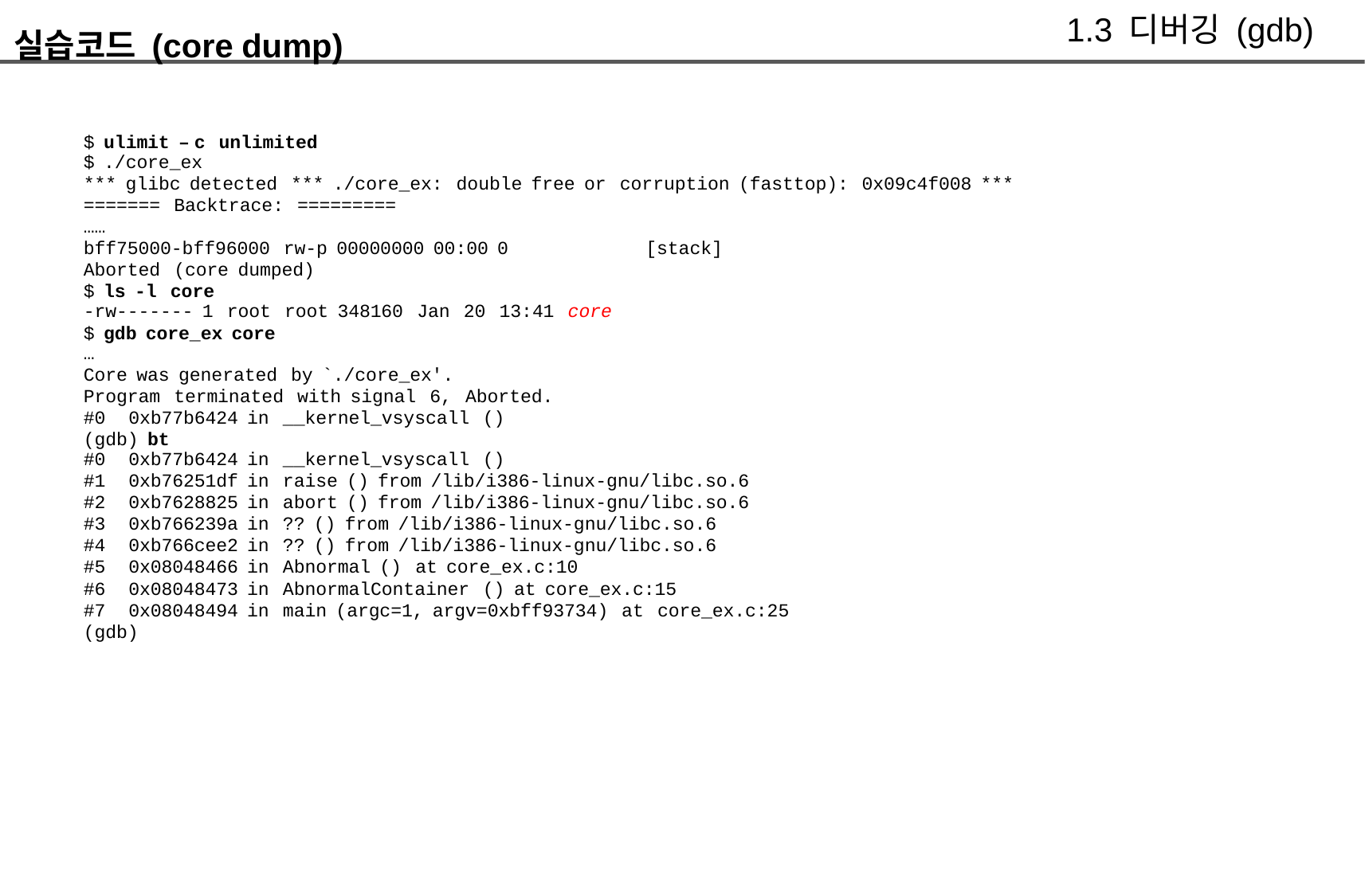

1.3 디버깅 (gdb)
실습코드 (core dump)

	$  ulimit  – c   unlimited
	$  ./core_ex
	***  glibc  detected   ***  ./core_ex:   double  free  or   corruption  (fasttop):   0x09c4f008  ***
	=======   Backtrace:   =========
	……
	bff75000-bff96000   rw-p  00000000  00:00  0                              [stack]
	Aborted   (core  dumped)
	$  ls  -l   core
	-rw-------  1   root   root  348160   Jan   20   13:41   core
	$  gdb  core_ex  core
	…
	Core  was  generated   by  `./core_ex'.
	Program   terminated   with  signal   6,   Aborted.
	#0     0xb77b6424  in   __kernel_vsyscall   ()
	(gdb)  bt
	#0     0xb77b6424  in   __kernel_vsyscall   ()
	#1     0xb76251df  in   raise  ()  from  /lib/i386-linux-gnu/libc.so.6
	#2     0xb7628825  in   abort  ()  from  /lib/i386-linux-gnu/libc.so.6
	#3     0xb766239a  in   ??  ()  from  /lib/i386-linux-gnu/libc.so.6
	#4     0xb766cee2  in   ??  ()  from  /lib/i386-linux-gnu/libc.so.6
	#5     0x08048466  in   Abnormal  ()   at  core_ex.c:10
	#6     0x08048473  in   AbnormalContainer   ()  at  core_ex.c:15
	#7     0x08048494  in   main  (argc=1,  argv=0xbff93734)   at   core_ex.c:25
	(gdb)